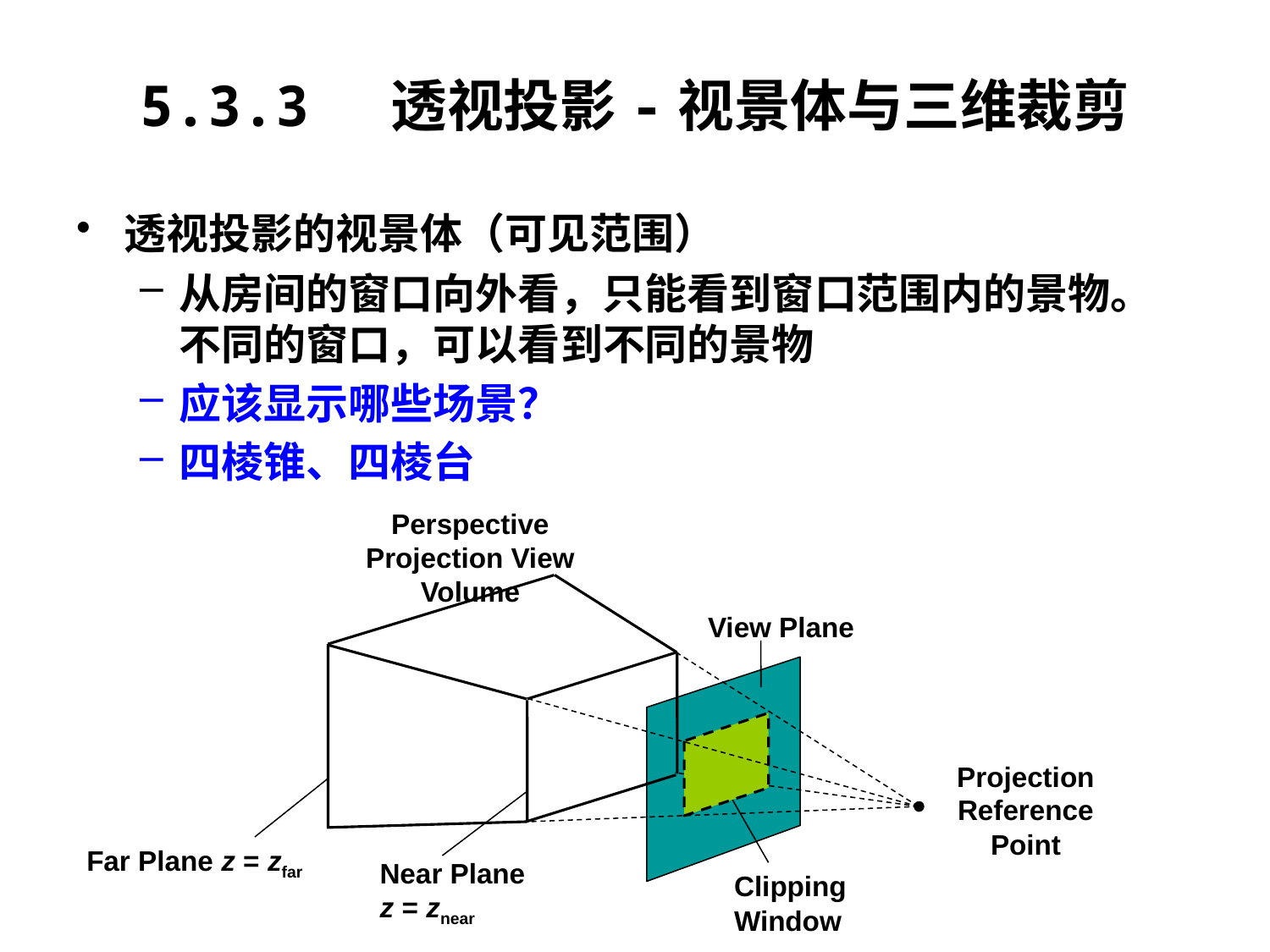

# 5.3.3  透视投影-视景体与三维裁剪
透视投影的视景体（可见范围）
从房间的窗口向外看，只能看到窗口范围内的景物。不同的窗口，可以看到不同的景物
应该显示哪些场景？
四棱锥、四棱台

Perspective Projection View Volume

View Plane

Projection Reference Point

Far Plane z = zfar
Near Plane
z = znear
Clipping Window